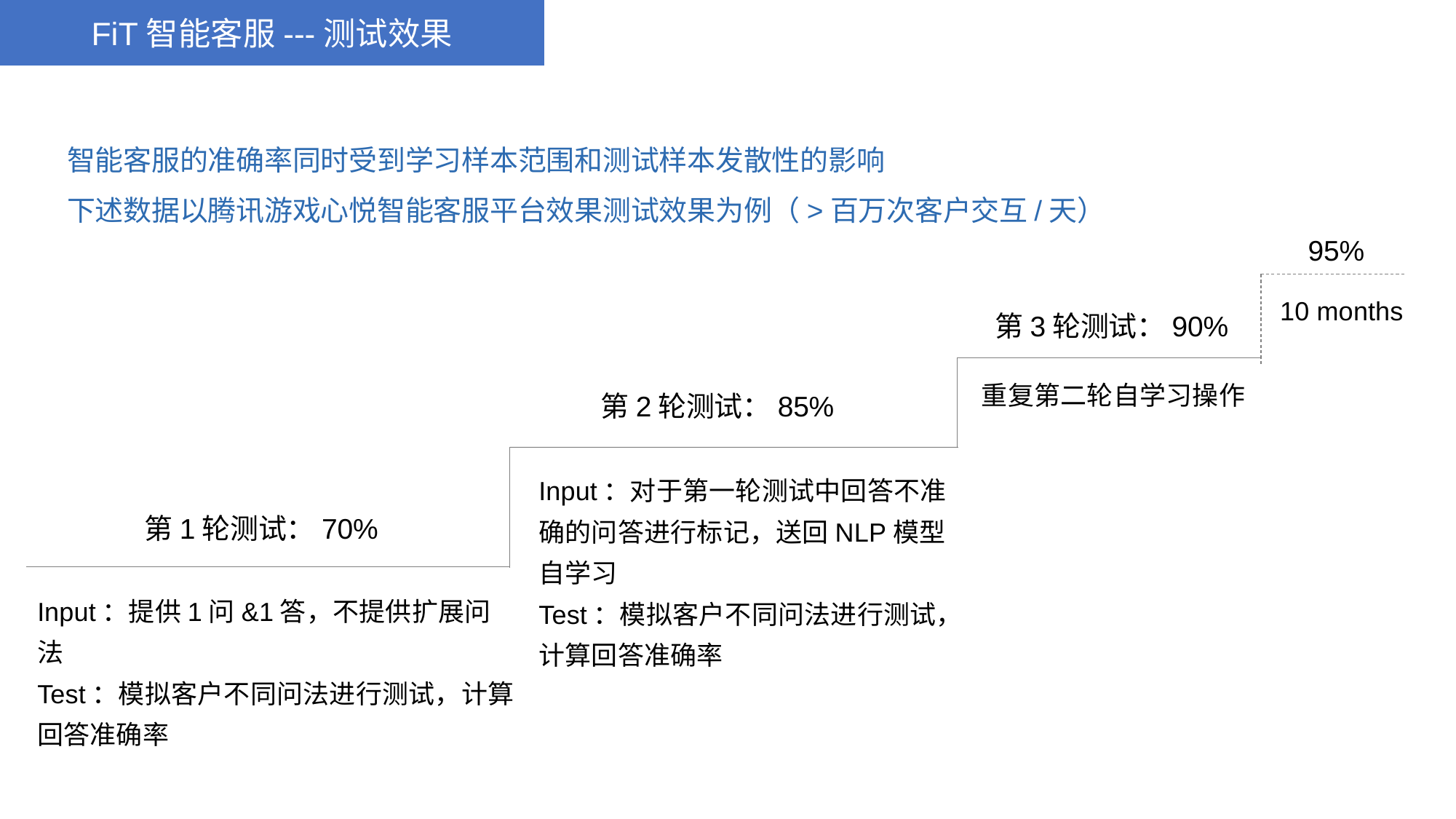

FiT智能客服---测试效果
智能客服的准确率同时受到学习样本范围和测试样本发散性的影响
下述数据以腾讯游戏心悦智能客服平台效果测试效果为例（>百万次客户交互/天）
95%
10 months
第3轮测试：90%
重复第二轮自学习操作
第2轮测试：85%
Input：对于第一轮测试中回答不准确的问答进行标记，送回NLP模型自学习
Test：模拟客户不同问法进行测试，计算回答准确率
第1轮测试：70%
Input：提供1问&1答，不提供扩展问法
Test：模拟客户不同问法进行测试，计算回答准确率